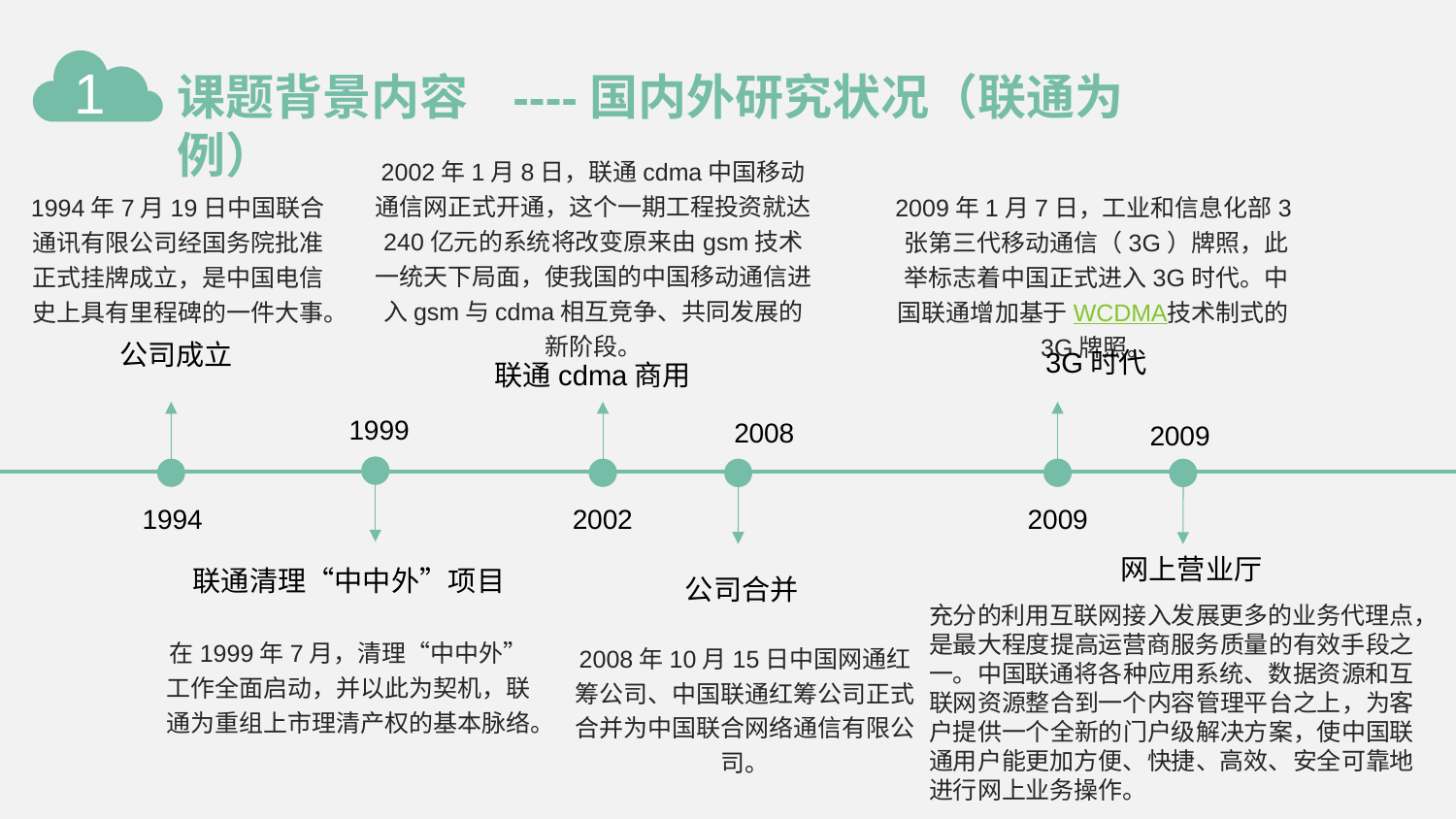

1

课题背景内容   ----国内外研究状况（联通为例）
2002年1月8日，联通cdma中国移动通信网正式开通，这个一期工程投资就达240亿元的系统将改变原来由gsm技术一统天下局面，使我国的中国移动通信进入gsm与cdma相互竞争、共同发展的新阶段。
联通cdma商用
2009年1月7日，工业和信息化部3张第三代移动通信（3G）牌照，此举标志着中国正式进入3G时代。中国联通增加基于WCDMA技术制式的3G牌照。
3G时代
1994年7月19日中国联合通讯有限公司经国务院批准正式挂牌成立，是中国电信史上具有里程碑的一件大事。
公司成立
1999
2008
2009

1994
2002
2009
      网上营业厅
充分的利用互联网接入发展更多的业务代理点，是最大程度提高运营商服务质量的有效手段之一。中国联通将各种应用系统、数据资源和互联网资源整合到一个内容管理平台之上，为客户提供一个全新的门户级解决方案，使中国联通用户能更加方便、快捷、高效、安全可靠地进行网上业务操作。
联通清理“中中外”项目
在1999年7月，清理“中中外”工作全面启动，并以此为契机，联通为重组上市理清产权的基本脉络。
公司合并
2008年10月15日中国网通红筹公司、中国联通红筹公司正式合并为中国联合网络通信有限公司。